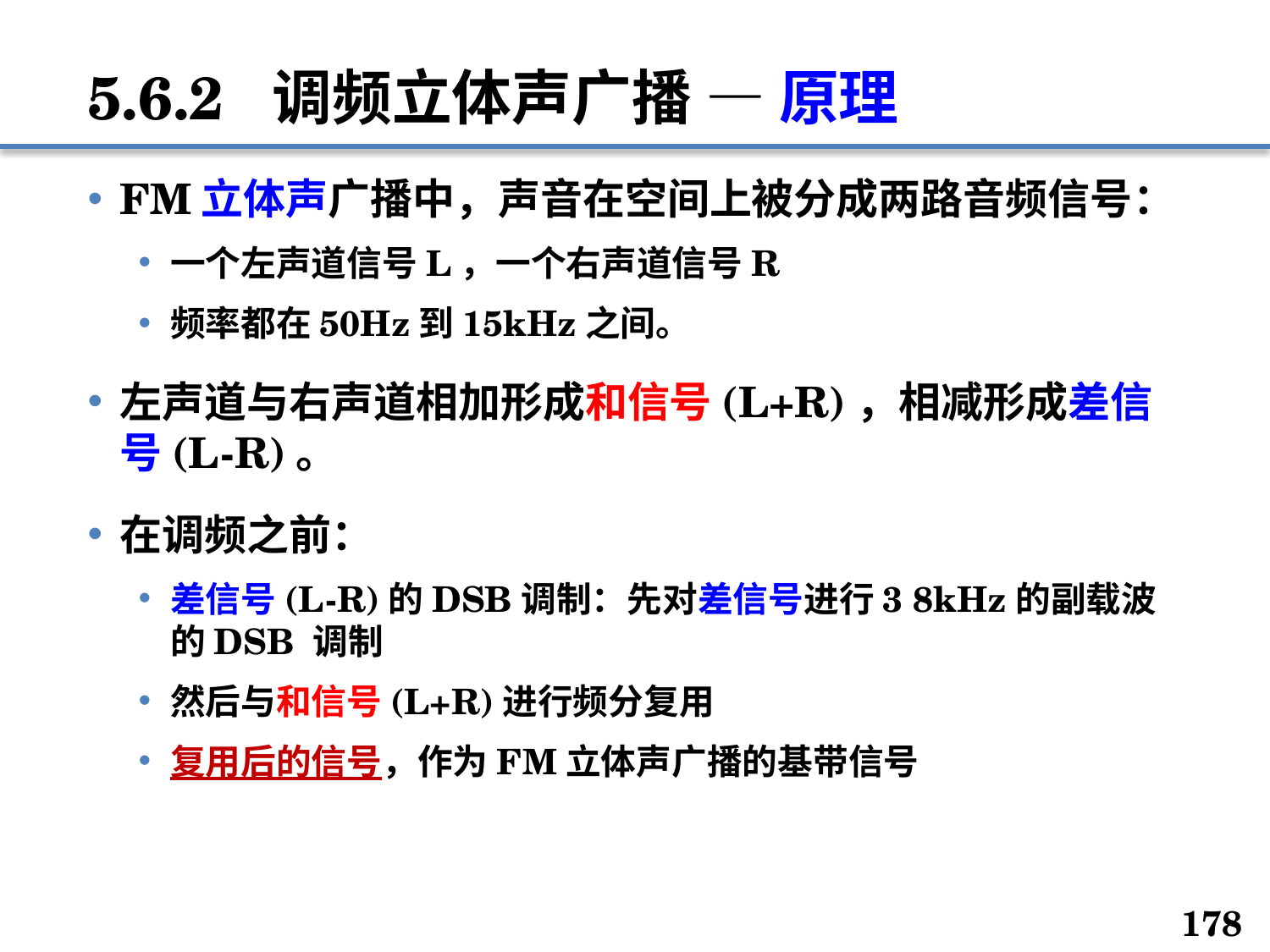

# 5.6.2  调频立体声广播 — 原理
FM立体声广播中，声音在空间上被分成两路音频信号：
一个左声道信号L，一个右声道信号R
频率都在50Hz到15kHz之间。
左声道与右声道相加形成和信号(L+R)，相减形成差信号(L-R)。
在调频之前：
差信号(L-R)的DSB调制：先对差信号进行3 8kHz的副载波的DSB 调制
然后与和信号(L+R)进行频分复用
复用后的信号，作为FM立体声广播的基带信号
178